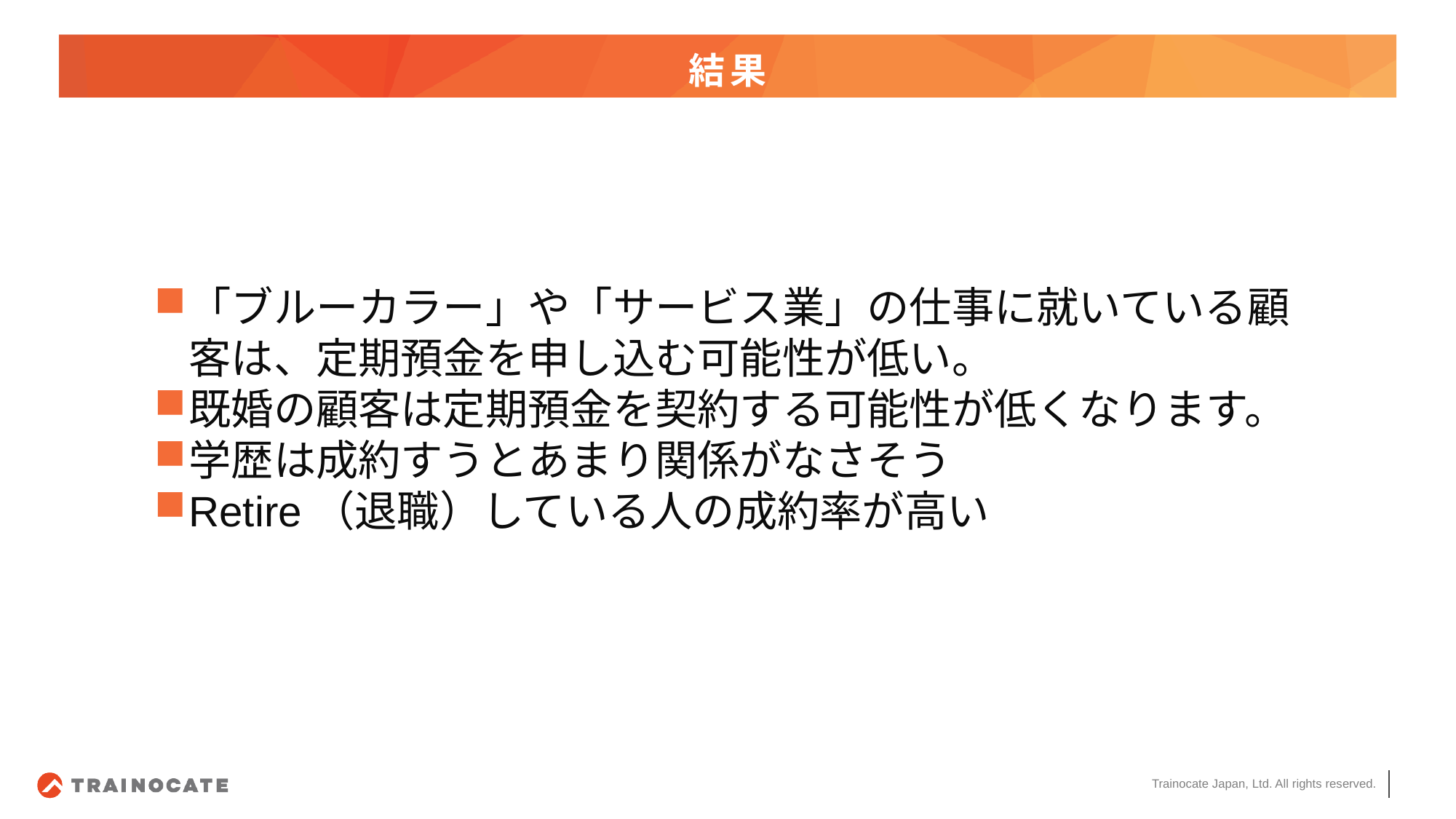

# 結果
「ブルーカラー」や「サービス業」の仕事に就いている顧客は、定期預金を申し込む可能性が低い。
既婚の顧客は定期預金を契約する可能性が低くなります。
学歴は成約すうとあまり関係がなさそう
Retire（退職）している人の成約率が高い